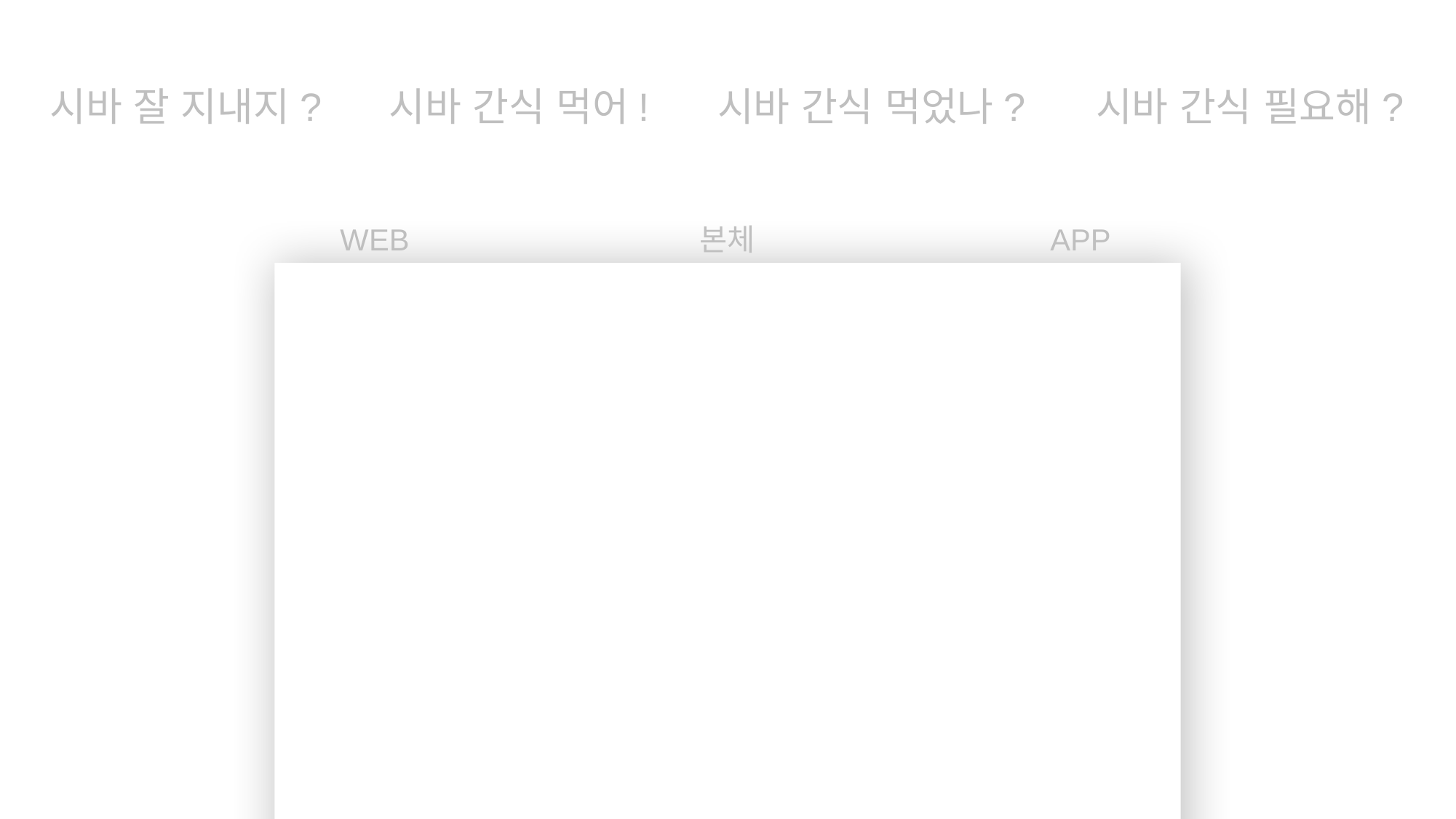

시바 잘 지내지?
시바 간식 먹어!
시바 간식 먹었나?
시바 간식 필요해?
WEB
본체
APP